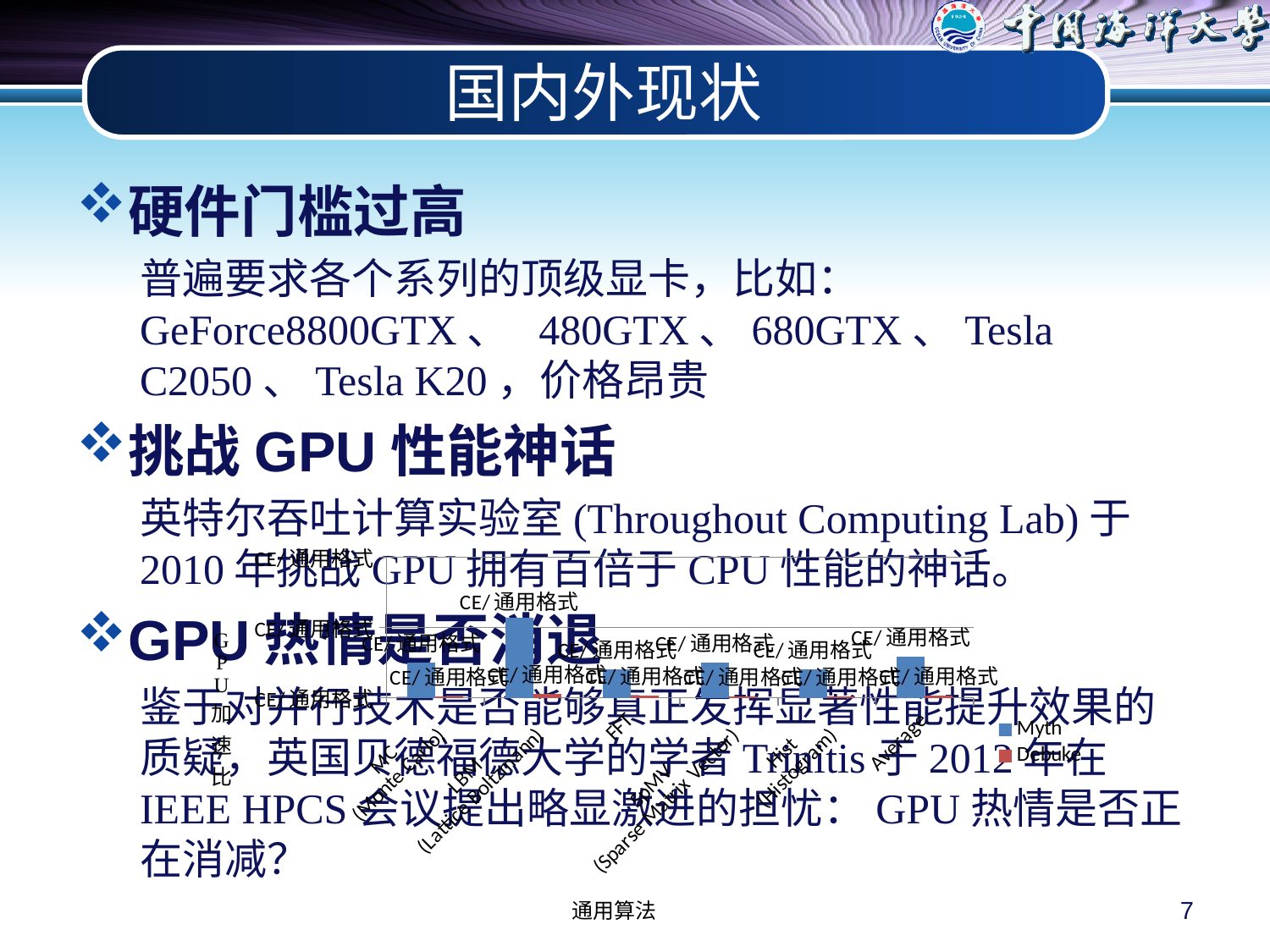

# 国内外现状
硬件门槛过高
普遍要求各个系列的顶级显卡，比如：GeForce8800GTX、  480GTX、680GTX、Tesla C2050、Tesla K20，价格昂贵
挑战GPU性能神话
英特尔吞吐计算实验室(Throughout Computing Lab)于2010年挑战GPU拥有百倍于CPU性能的神话。
GPU热情是否消退
鉴于对并行技术是否能够真正发挥显著性能提升效果的质疑，英国贝德福德大学的学者Trinitis于2012年在IEEE HPCS会议提出略显激进的担忧：GPU热情是否正在消减？

### Chart

| Category | Myth | Debuke |
|---|---|---|
| MC
(Monte Carlo) | 50.0 | 1.8 |
| LBM
(Lattice Boltzmann) | 114.0 | 5.0 |
| FFT | 40.0 | 3.0 |
| SpMV
(Sparse Matrix Vector) | 50.0 | 1.9 |
| Hist
(Histogram) | 40.0 | 1.7 |
| Average | 58.8 | 2.68 |
7